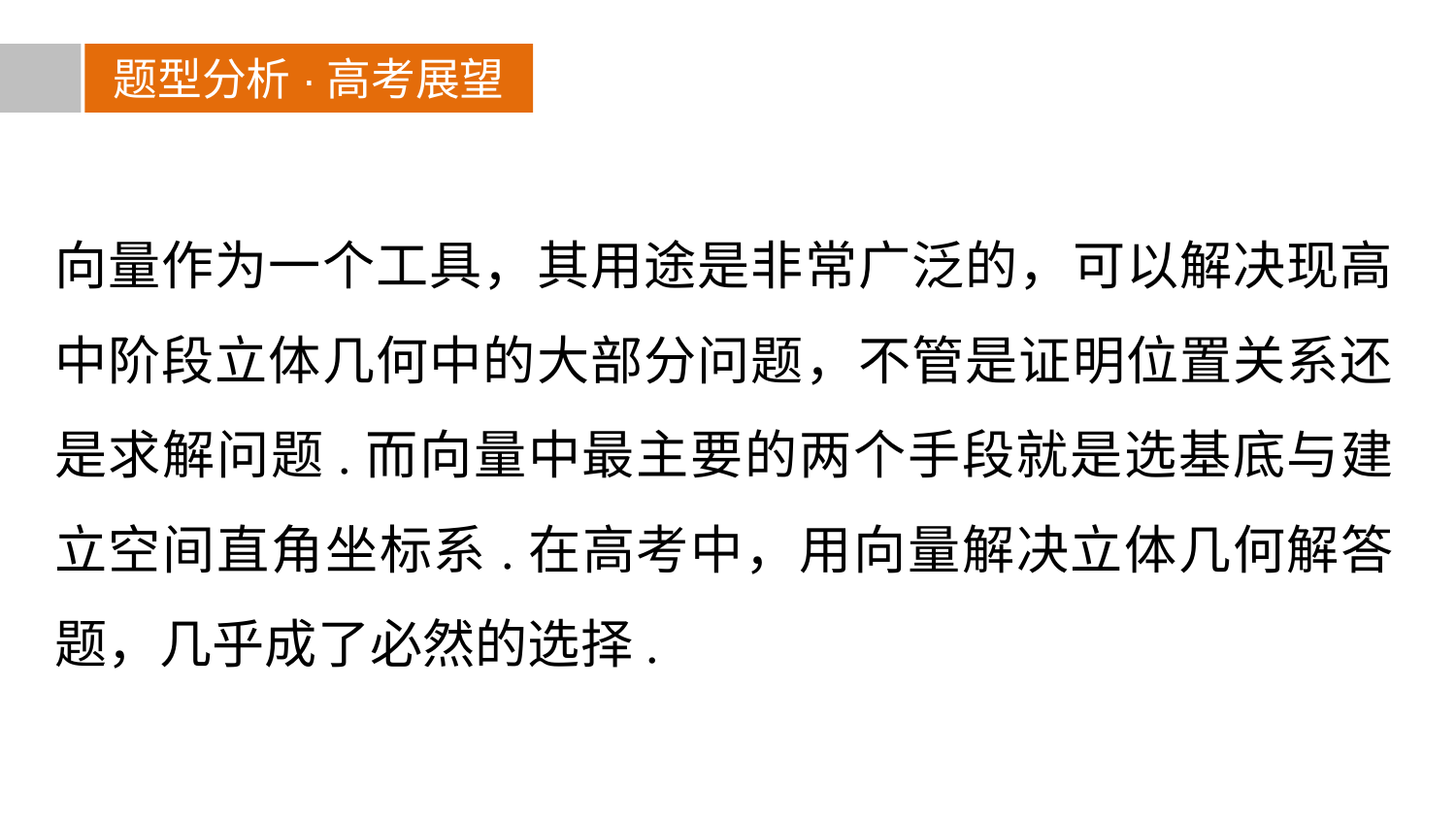

题型分析·高考展望
向量作为一个工具，其用途是非常广泛的，可以解决现高中阶段立体几何中的大部分问题，不管是证明位置关系还是求解问题.而向量中最主要的两个手段就是选基底与建立空间直角坐标系.在高考中，用向量解决立体几何解答题，几乎成了必然的选择.